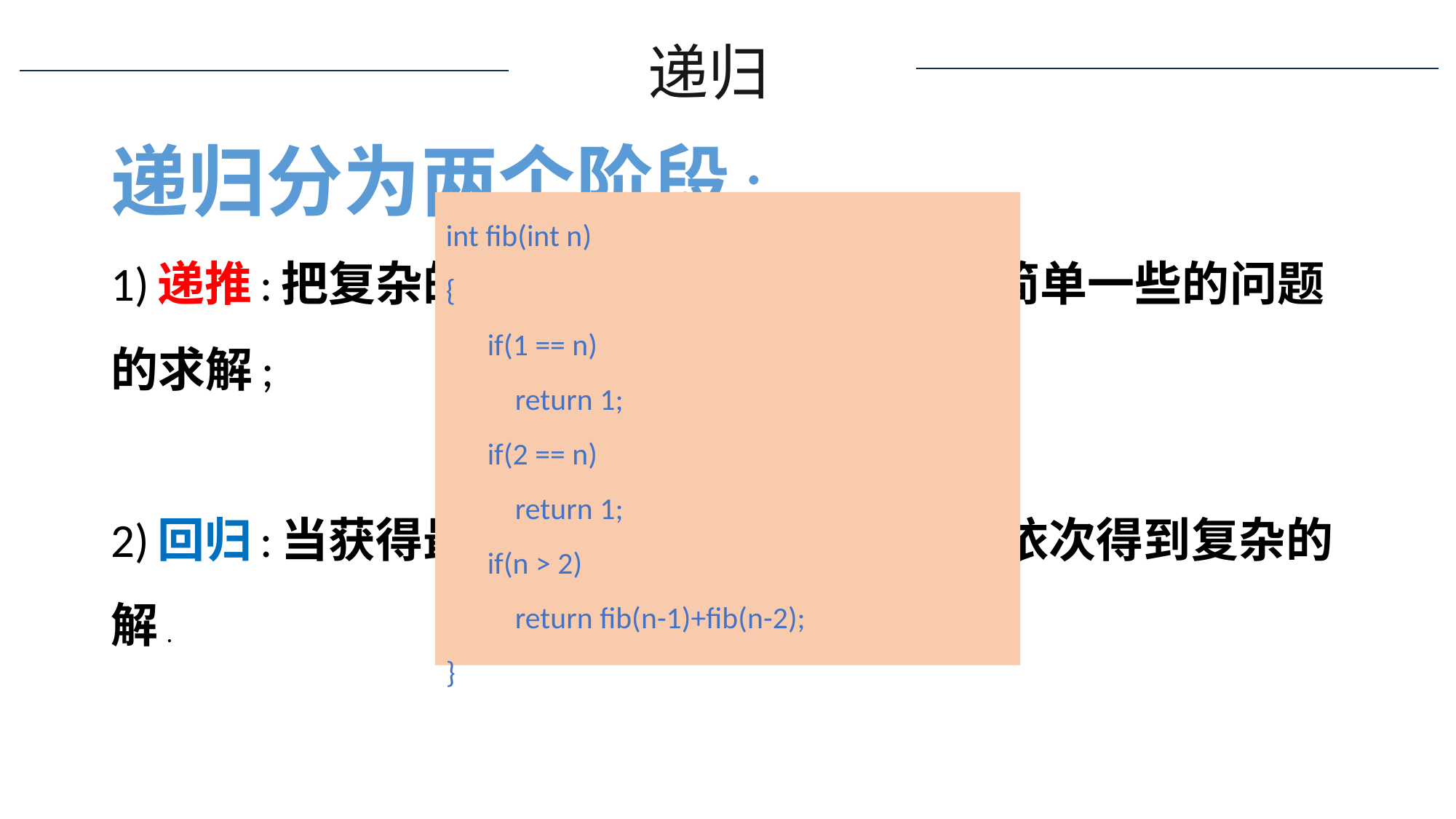

递归
递归分为两个阶段:
1)递推:把复杂的问题的求解推到比原问题简单一些的问题的求解;

2)回归:当获得最简单的情况后,逐步返回,依次得到复杂的解.

int fib(int n)
{
      if(1 == n)
          return 1;
      if(2 == n)
          return 1;
      if(n > 2)
          return fib(n-1)+fib(n-2);
}